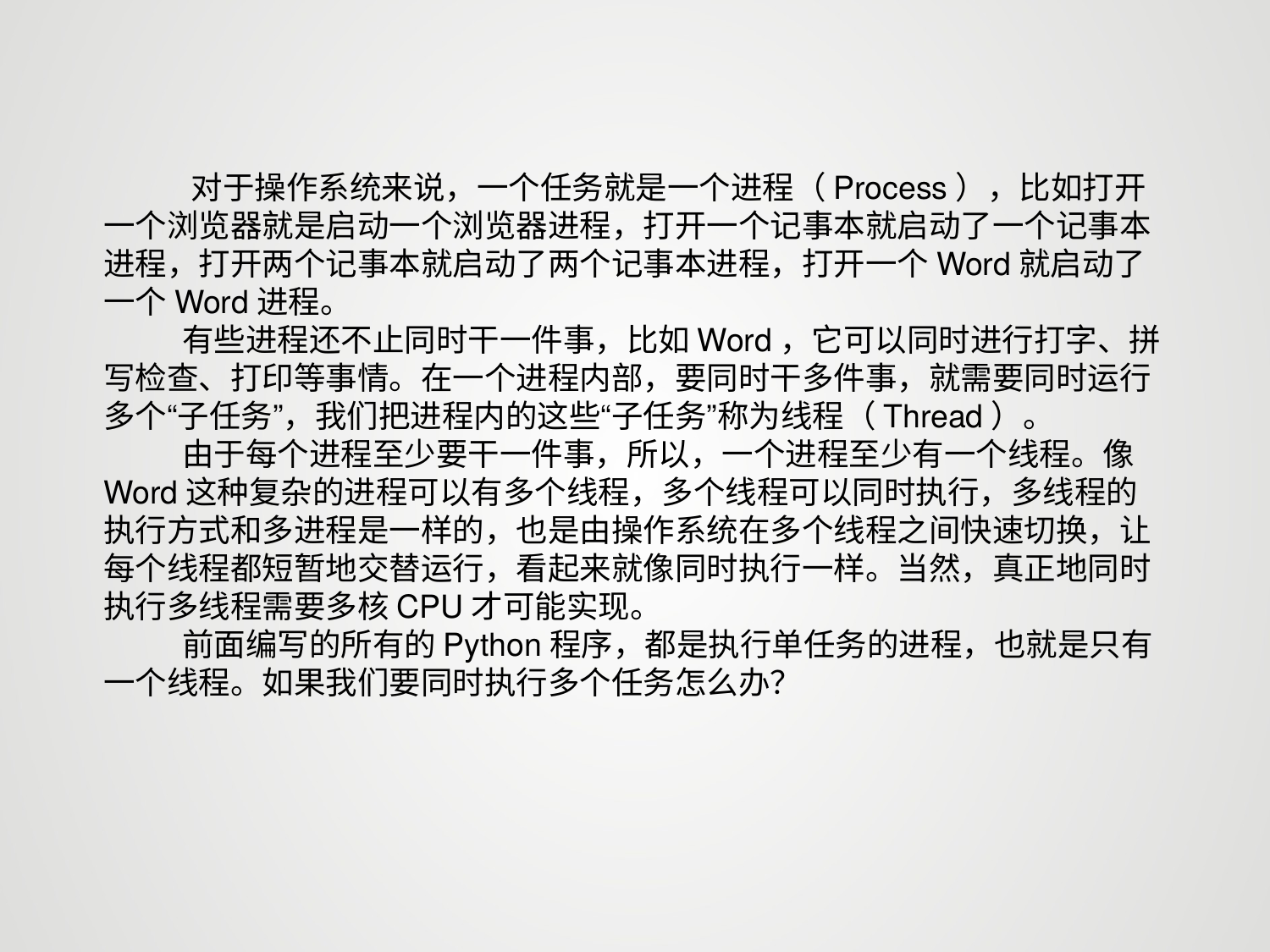

对于操作系统来说，一个任务就是一个进程（Process），比如打开一个浏览器就是启动一个浏览器进程，打开一个记事本就启动了一个记事本进程，打开两个记事本就启动了两个记事本进程，打开一个Word就启动了一个Word进程。
        有些进程还不止同时干一件事，比如Word，它可以同时进行打字、拼写检查、打印等事情。在一个进程内部，要同时干多件事，就需要同时运行多个“子任务”，我们把进程内的这些“子任务”称为线程（Thread）。
        由于每个进程至少要干一件事，所以，一个进程至少有一个线程。像Word这种复杂的进程可以有多个线程，多个线程可以同时执行，多线程的执行方式和多进程是一样的，也是由操作系统在多个线程之间快速切换，让每个线程都短暂地交替运行，看起来就像同时执行一样。当然，真正地同时执行多线程需要多核CPU才可能实现。
        前面编写的所有的Python程序，都是执行单任务的进程，也就是只有一个线程。如果我们要同时执行多个任务怎么办？